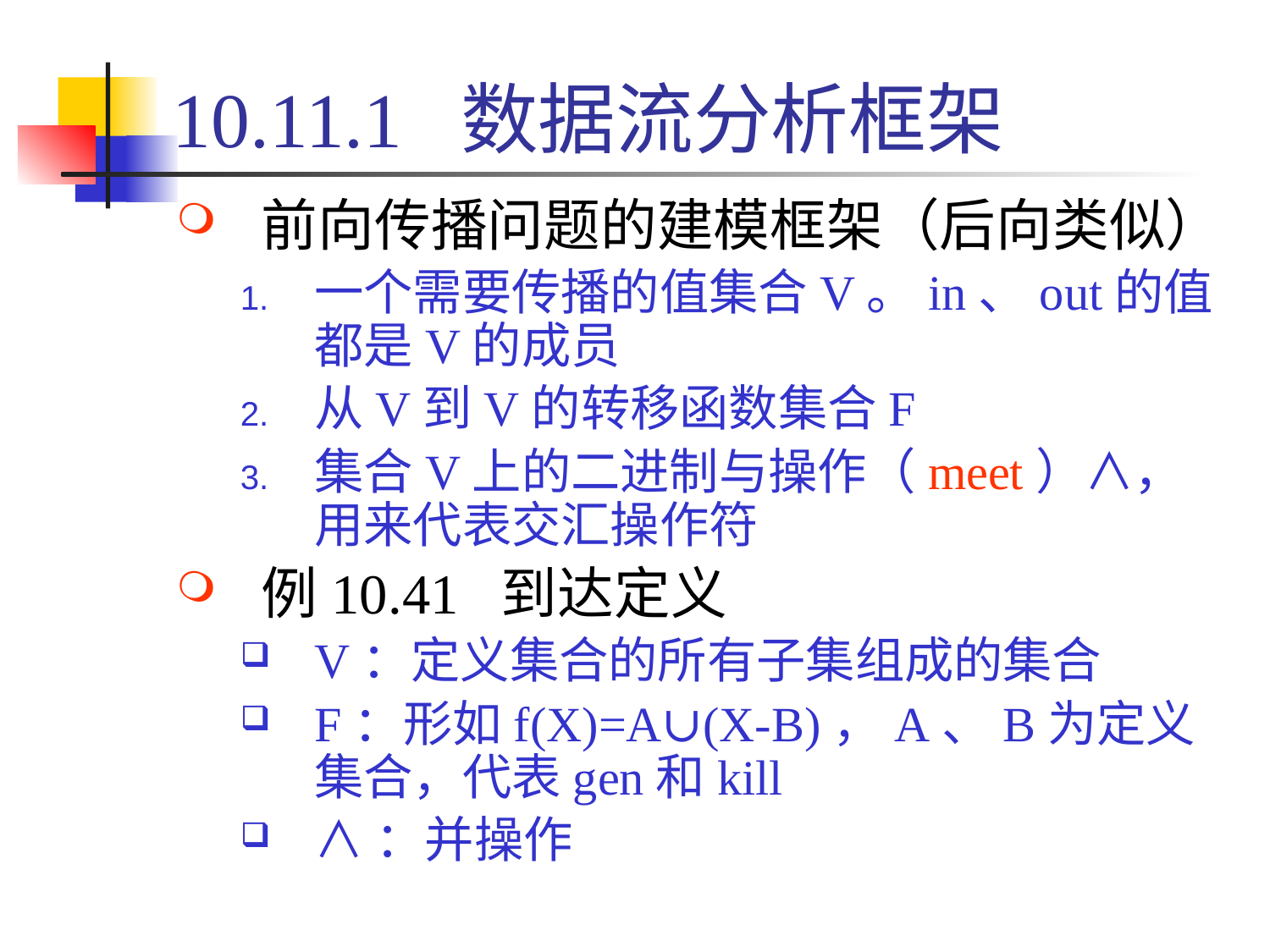

# 10.11.1  数据流分析框架
前向传播问题的建模框架（后向类似）
一个需要传播的值集合V。in、out的值都是V的成员
从V到V的转移函数集合F
集合V上的二进制与操作（meet）∧，用来代表交汇操作符
例10.41  到达定义
V：定义集合的所有子集组成的集合
F：形如f(X)=A∪(X-B)，A、B为定义集合，代表gen和kill
∧：并操作